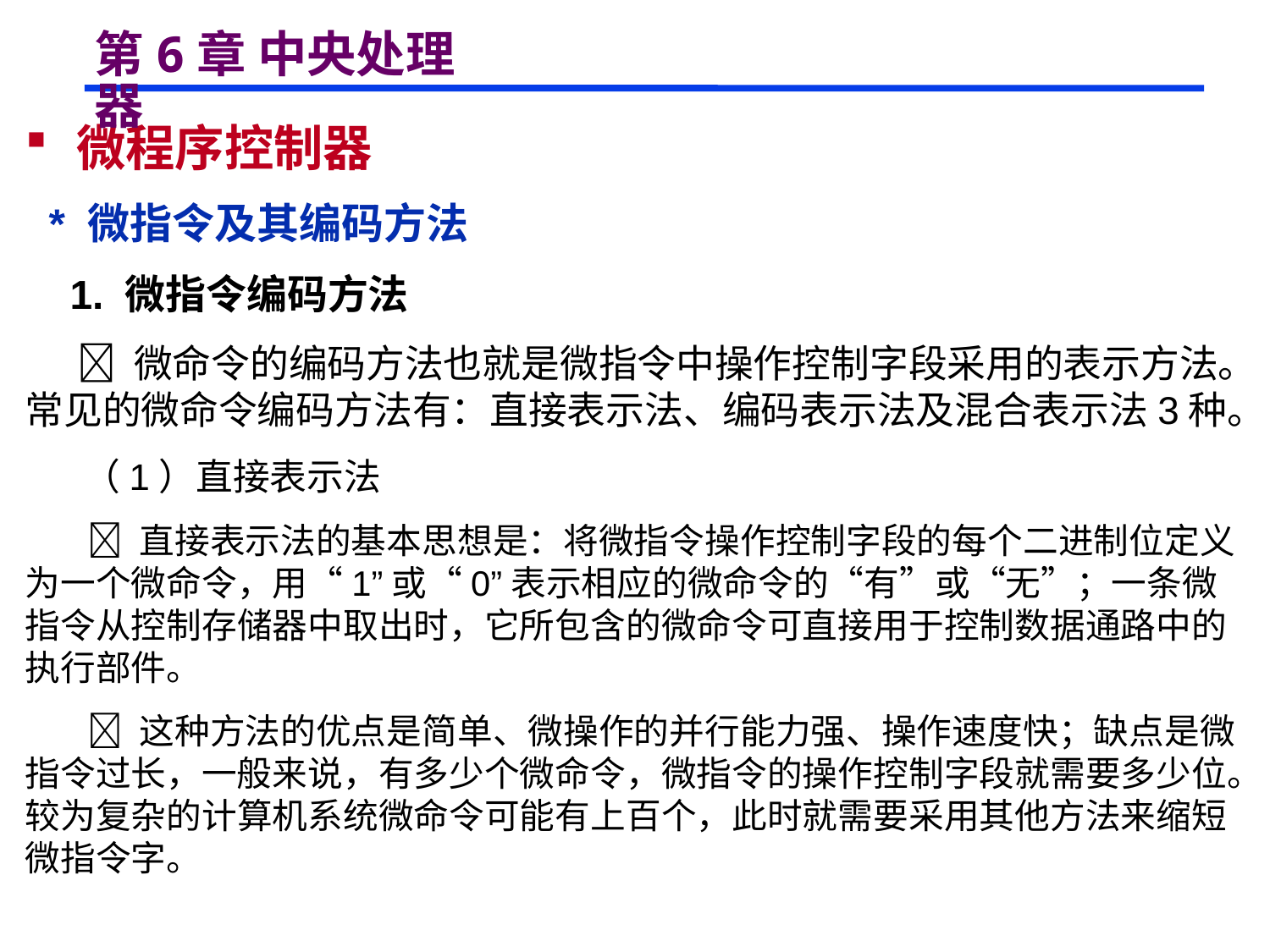

# 第6章 中央处理器
 微程序控制器
  * 微指令及其编码方法
    1. 微指令编码方法
      • 微命令的编码方法也就是微指令中操作控制字段采用的表示方法。常见的微命令编码方法有：直接表示法、编码表示法及混合表示法3种。
      （1）直接表示法
        ♣ 直接表示法的基本思想是：将微指令操作控制字段的每个二进制位定义为一个微命令，用“1”或“0”表示相应的微命令的“有”或“无”；一条微指令从控制存储器中取出时，它所包含的微命令可直接用于控制数据通路中的执行部件。
        ♣ 这种方法的优点是简单、微操作的并行能力强、操作速度快；缺点是微指令过长，一般来说，有多少个微命令，微指令的操作控制字段就需要多少位。较为复杂的计算机系统微命令可能有上百个，此时就需要采用其他方法来缩短微指令字。